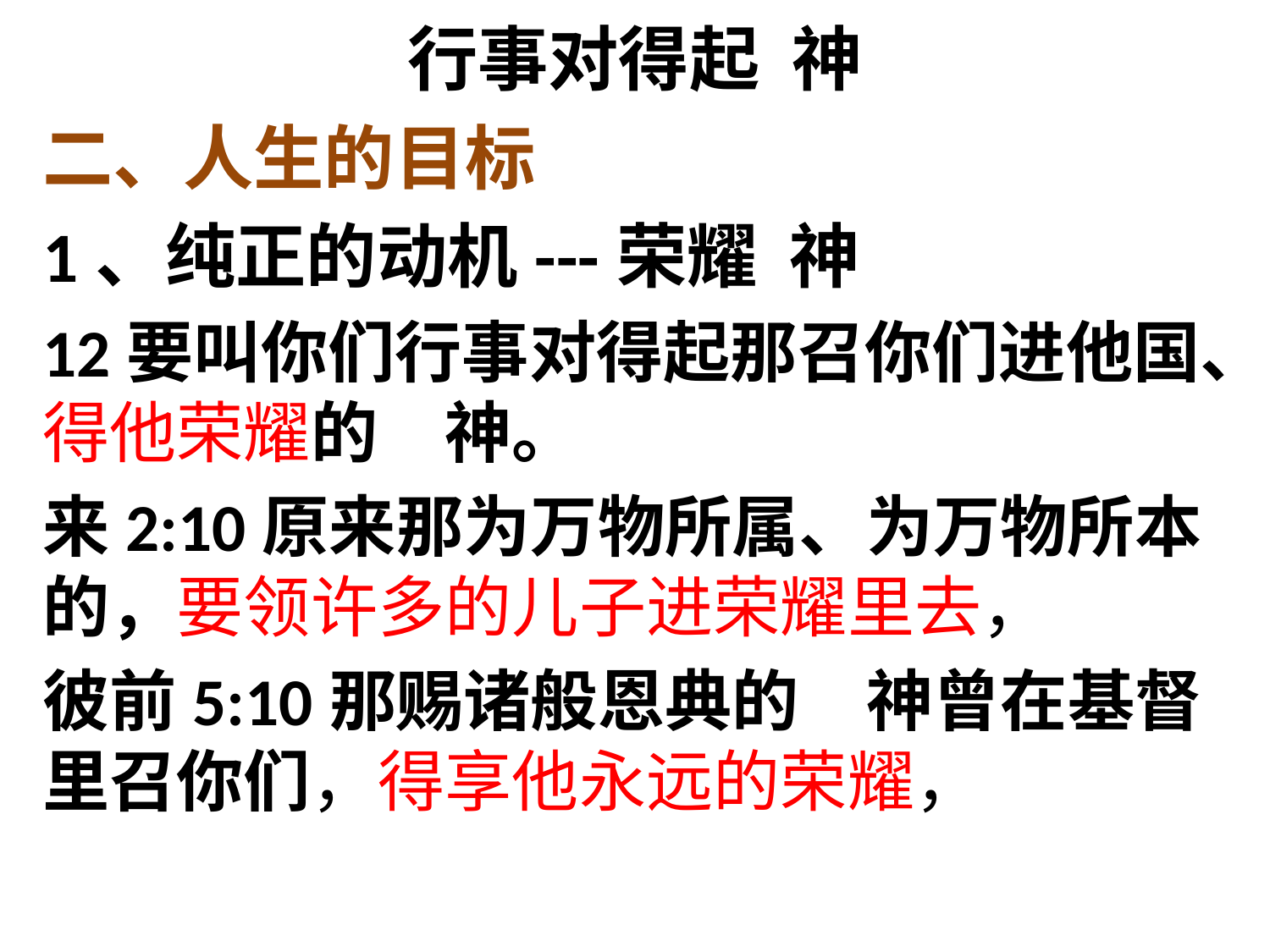

# 行事对得起  神
二、人生的目标
1、纯正的动机---荣耀  神
12要叫你们行事对得起那召你们进他国、得他荣耀的　神。
来2:10原来那为万物所属、为万物所本的，要领许多的儿子进荣耀里去，
彼前5:10那赐诸般恩典的　神曾在基督里召你们，得享他永远的荣耀，